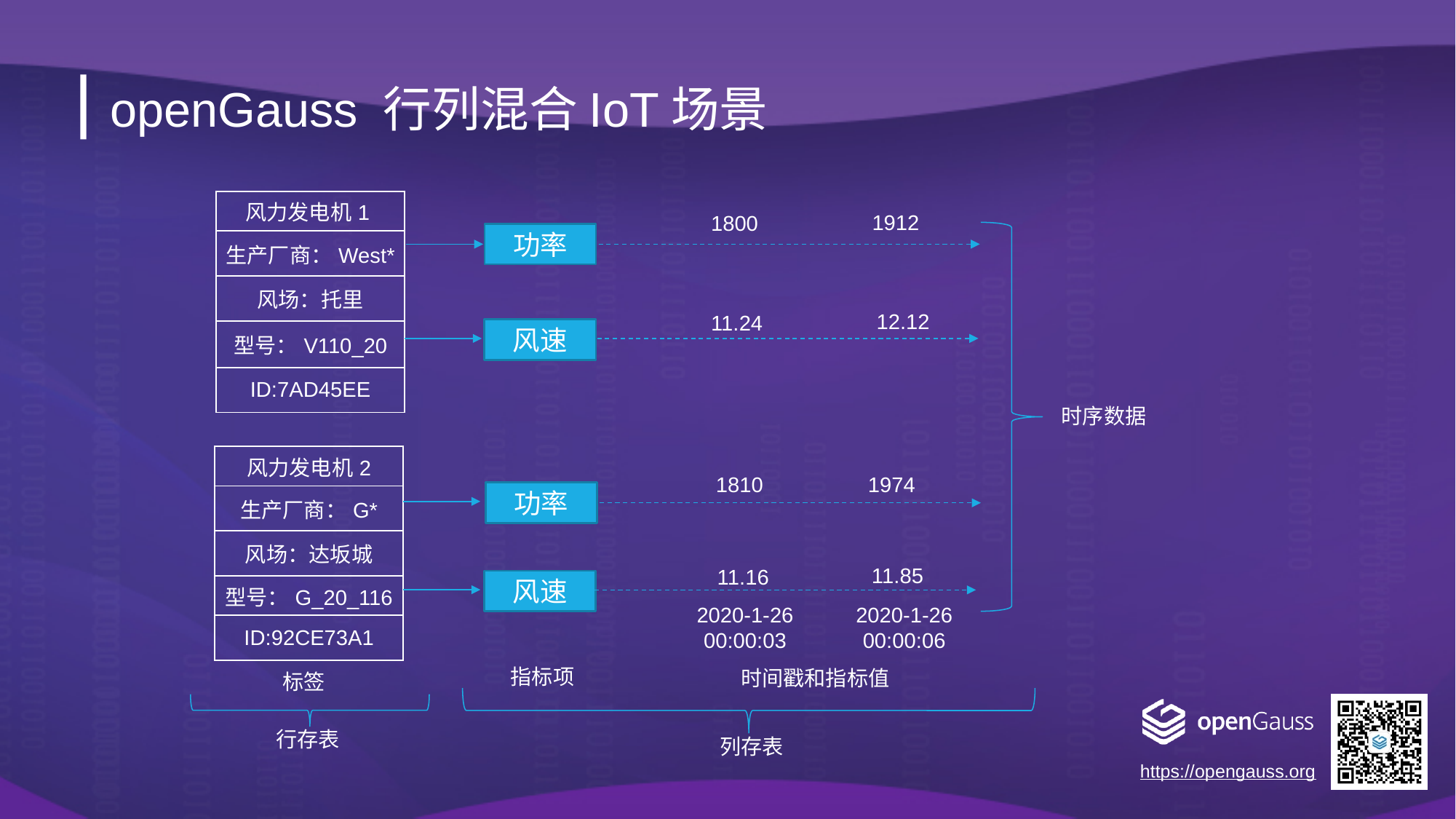

openGauss 行列混合IoT场景
| 风力发电机1 |
| --- |
| 生产厂商：West\* |
| 风场：托里 |
| 型号：V110\_20 |
| ID:7AD45EE |
1912
1800

功率
12.12
11.24
风速
时序数据

| 风力发电机2 |
| --- |
| 生产厂商：G\* |
| 风场：达坂城 |
| 型号：G\_20\_116 |
| ID:92CE73A1 |
1810
1974
功率
11.85
11.16
风速

2020-1-26 00:00:06
2020-1-26 00:00:03
指标项
时间戳和指标值
标签
行存表
列存表